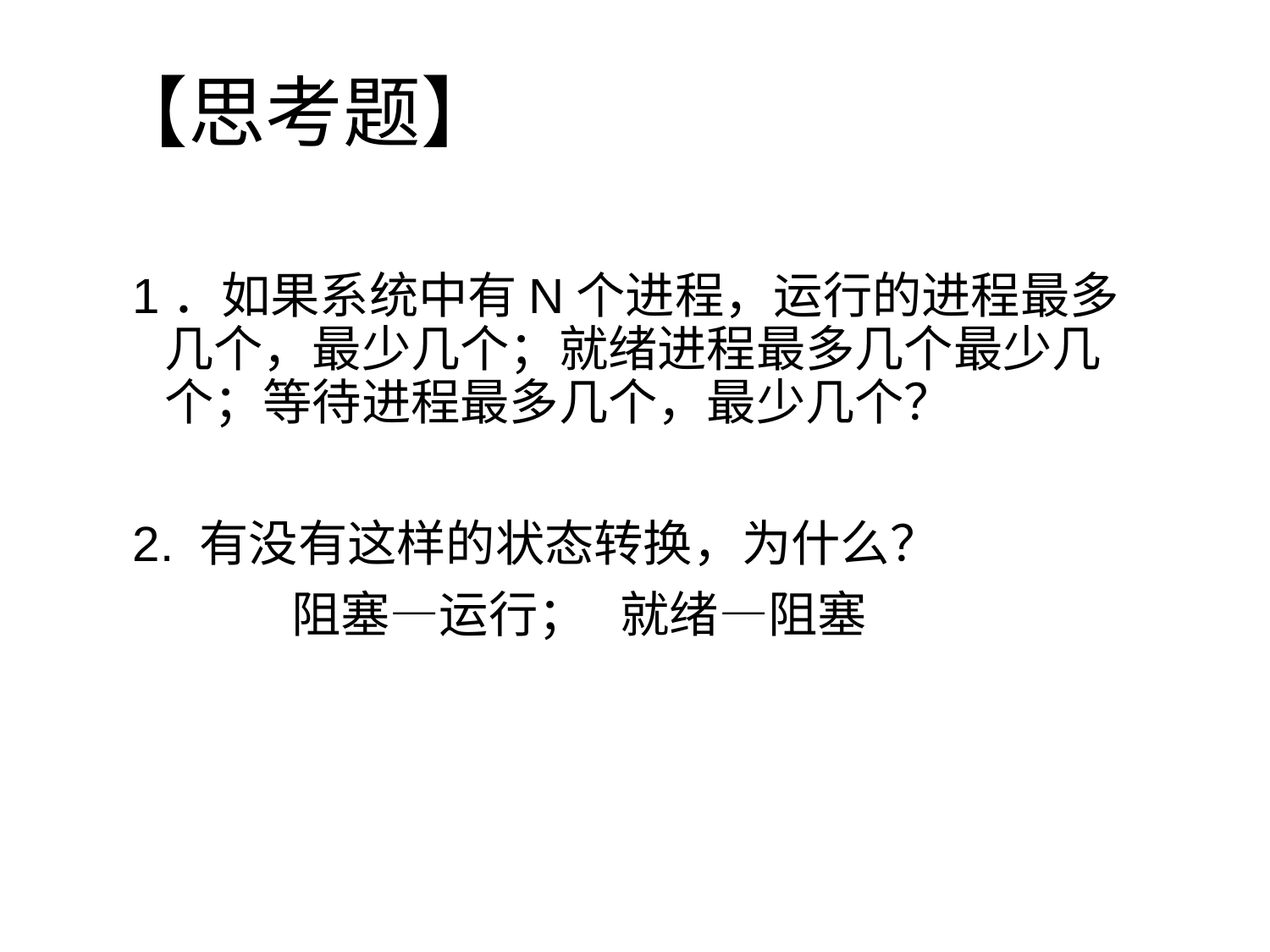

# 【思考题】
1．如果系统中有N个进程，运行的进程最多几个，最少几个；就绪进程最多几个最少几个；等待进程最多几个，最少几个？

2. 有没有这样的状态转换，为什么？
		阻塞—运行；   就绪—阻塞